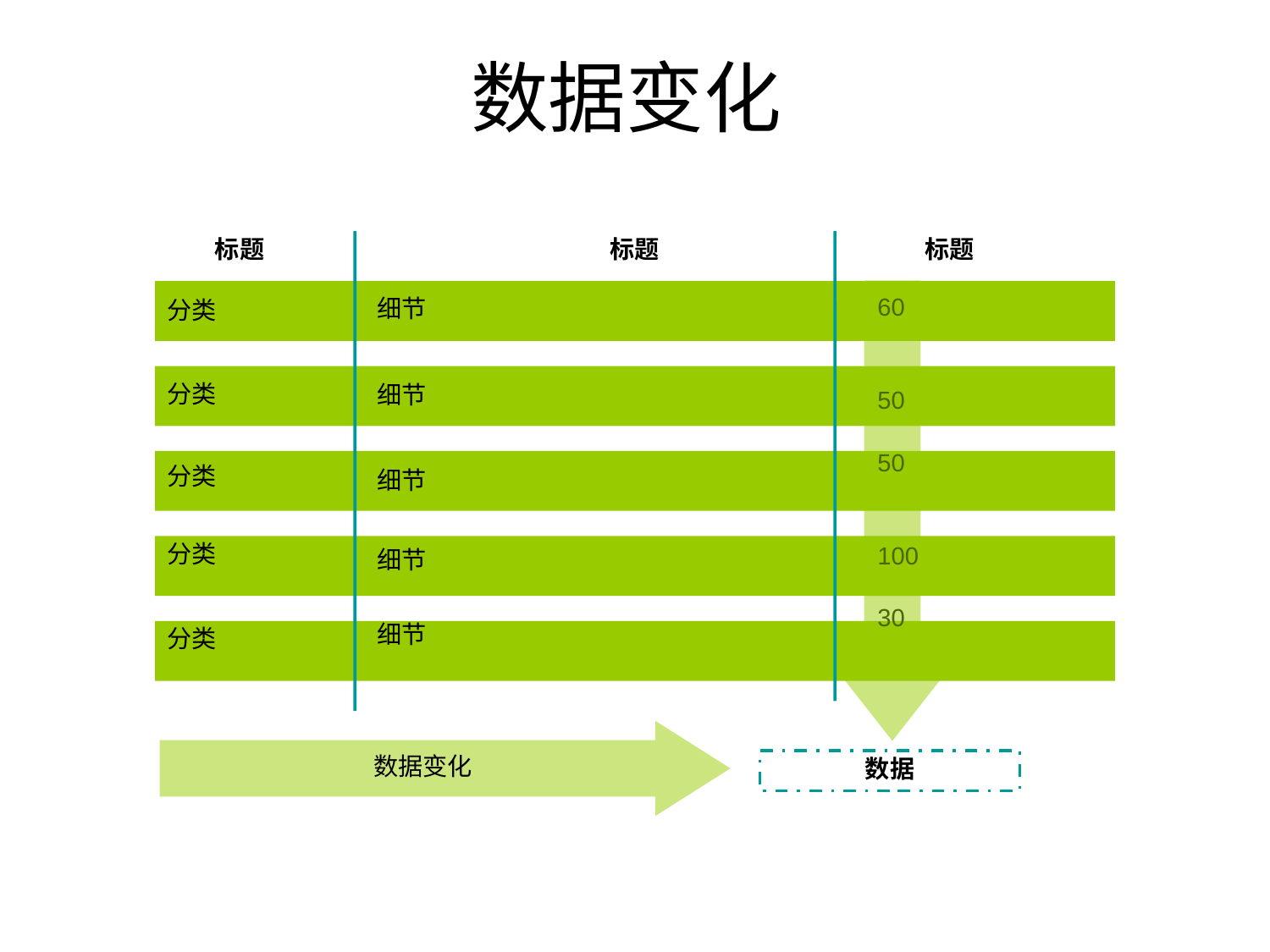

# 数据变化
标题

标题

标题

细节

细节

细节

细节

细节

60

50

50

100

30
分类

分类

分类

分类

分类

数据变化
数据